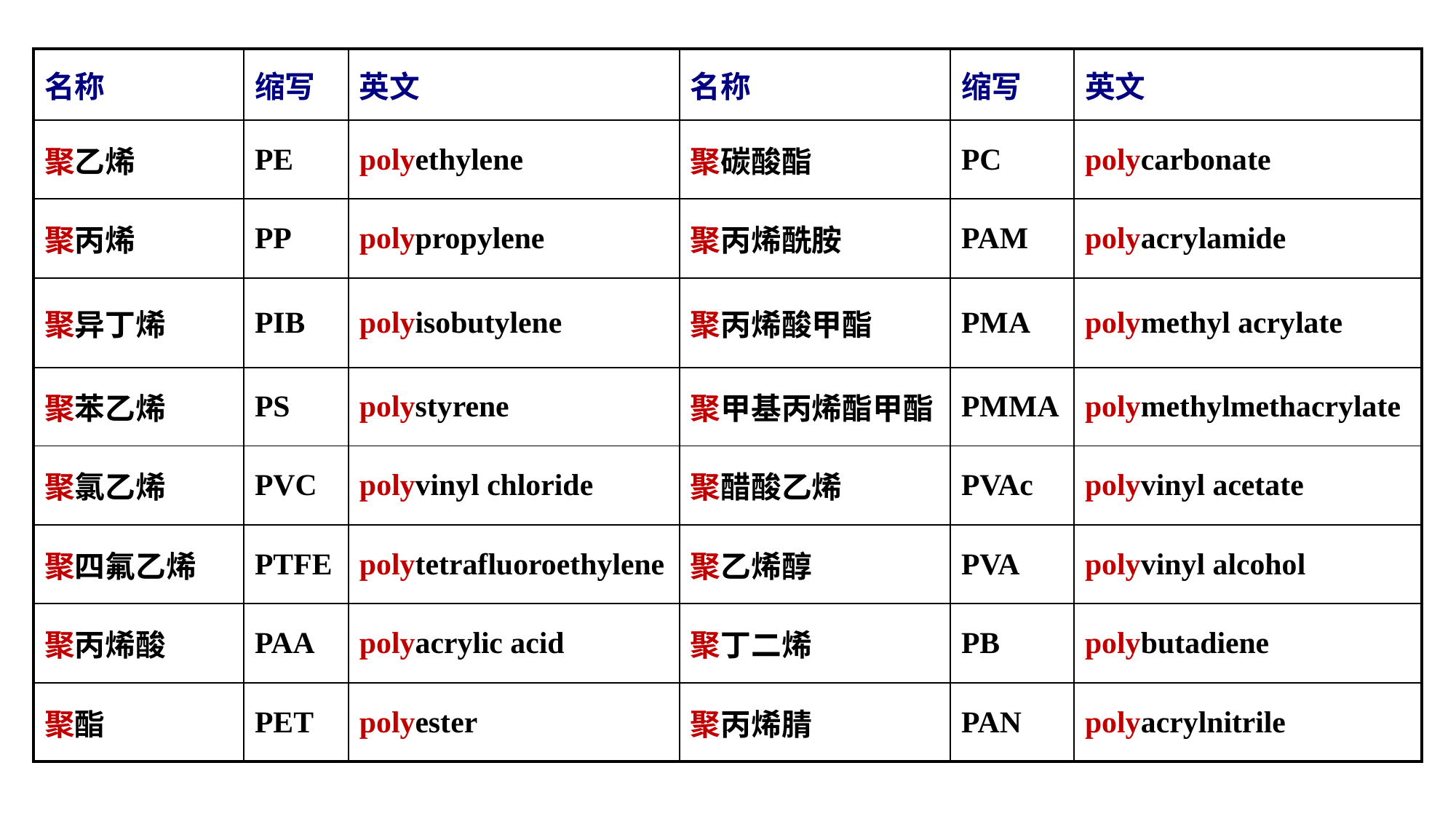

| 名称 | 缩写 | 英文 | 名称 | 缩写 | 英文 |
| --- | --- | --- | --- | --- | --- |
| 聚乙烯 | PE | polyethylene | 聚碳酸酯 | PC | polycarbonate |
| 聚丙烯 | PP | polypropylene | 聚丙烯酰胺 | PAM | polyacrylamide |
| 聚异丁烯 | PIB | polyisobutylene | 聚丙烯酸甲酯 | PMA | polymethyl acrylate |
| 聚苯乙烯 | PS | polystyrene | 聚甲基丙烯酯甲酯 | PMMA | polymethylmethacrylate |
| 聚氯乙烯 | PVC | polyvinyl chloride | 聚醋酸乙烯 | PVAc | polyvinyl acetate |
| 聚四氟乙烯 | PTFE | polytetrafluoroethylene | 聚乙烯醇 | PVA | polyvinyl alcohol |
| 聚丙烯酸 | PAA | polyacrylic acid | 聚丁二烯 | PB | polybutadiene |
| 聚酯 | PET | polyester | 聚丙烯腈 | PAN | polyacrylnitrile |